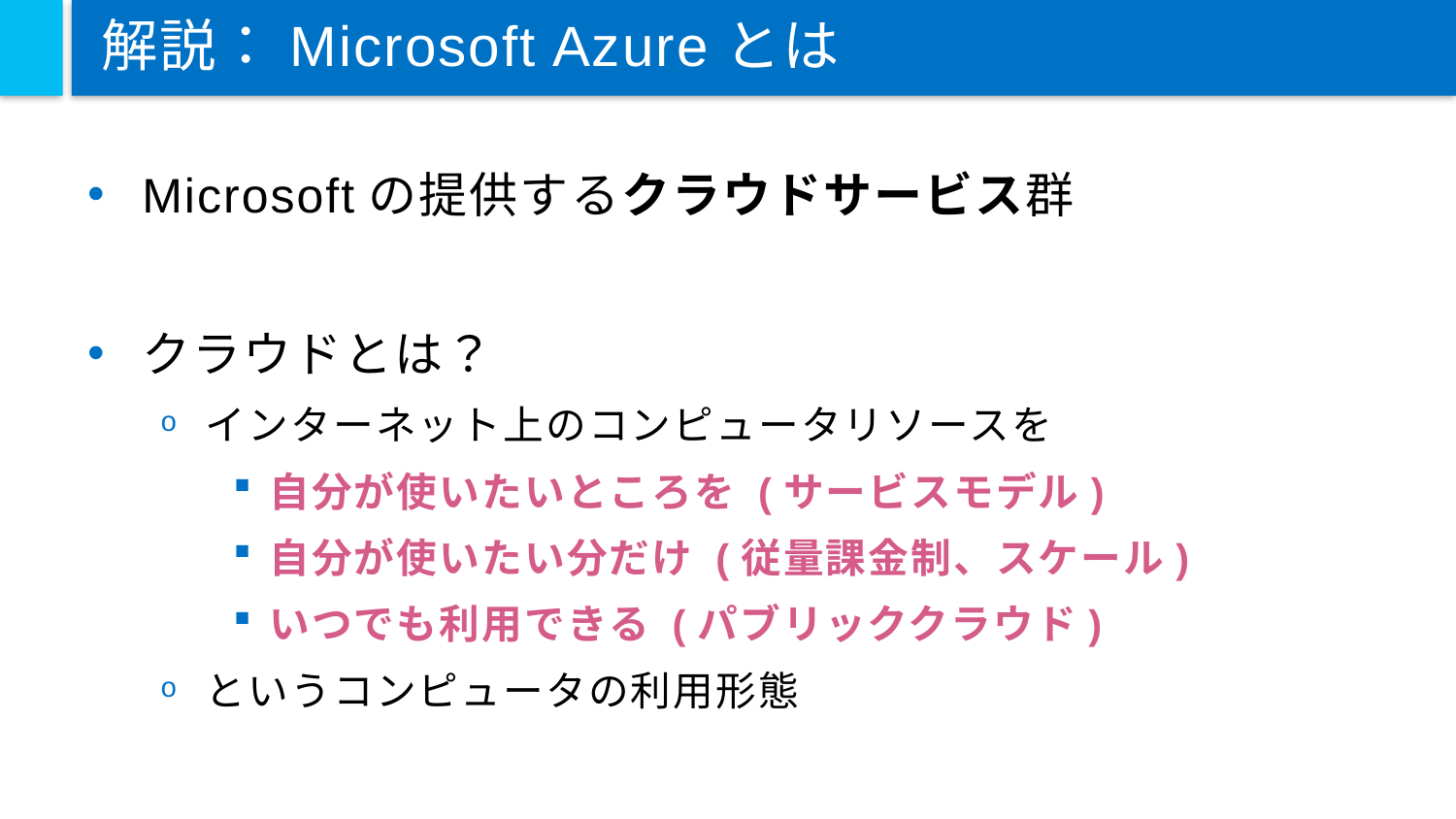

# 解説：Microsoft Azureとは
Microsoftの提供するクラウドサービス群

クラウドとは？
インターネット上のコンピュータリソースを
自分が使いたいところを (サービスモデル)
自分が使いたい分だけ (従量課金制、スケール)
いつでも利用できる (パブリッククラウド)
というコンピュータの利用形態